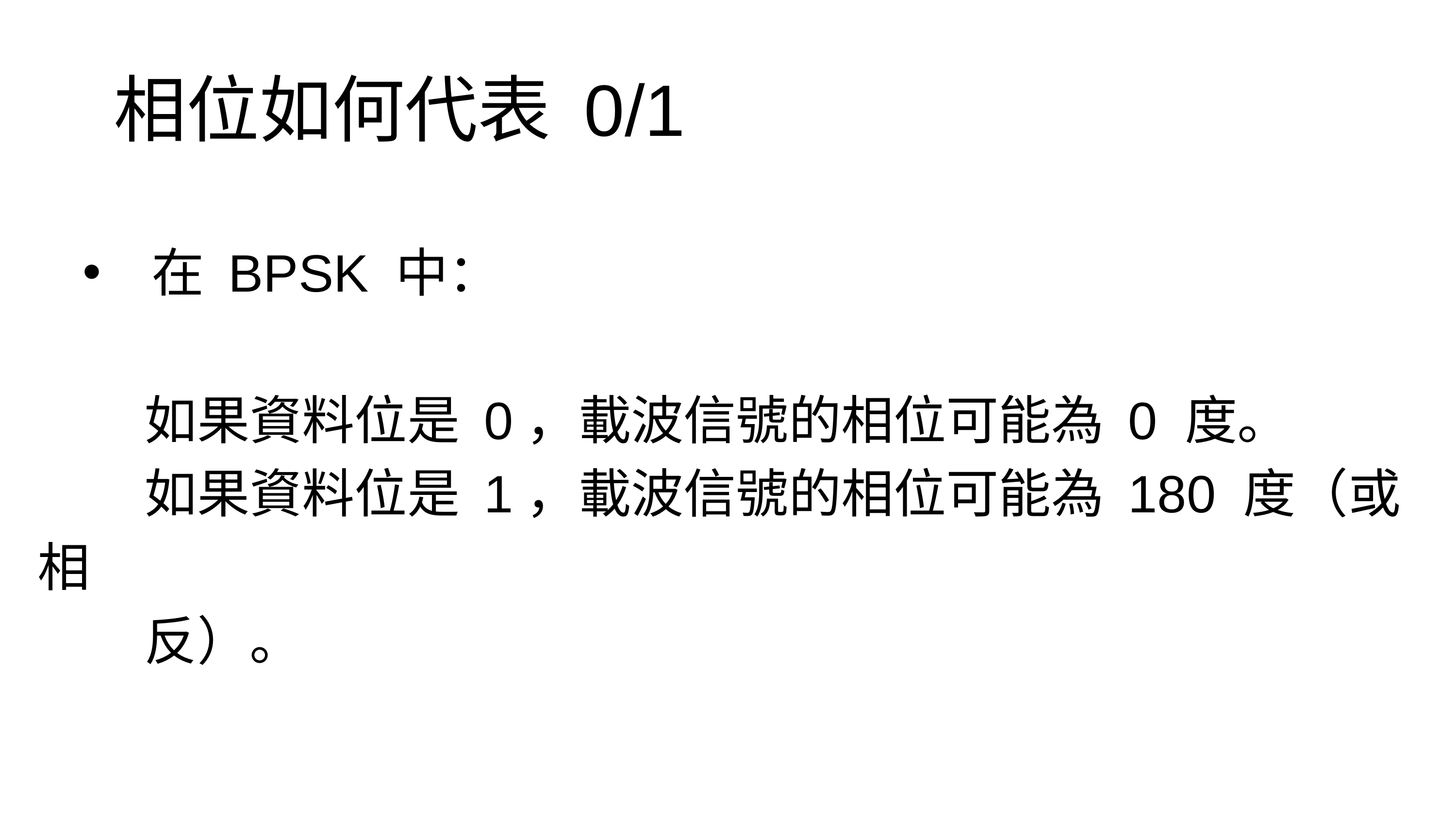

相位如何代表 0/1

 在 BPSK 中：

        如果資料位是 0，載波信號的相位可能為 0 度。
        如果資料位是 1，載波信號的相位可能為 180 度（或相
        反）。